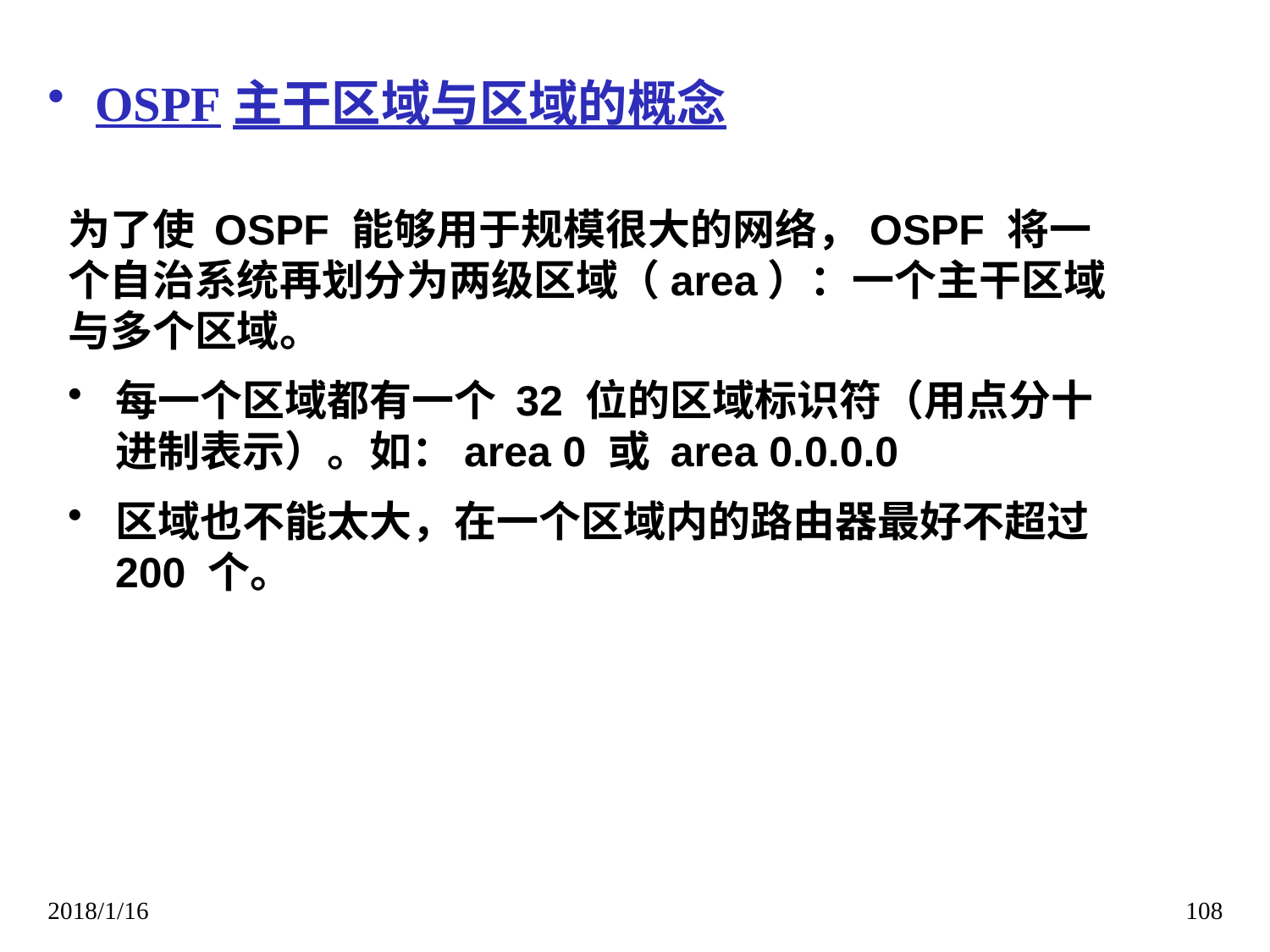

OSPF主干区域与区域的概念
为了使 OSPF 能够用于规模很大的网络，OSPF 将一个自治系统再划分为两级区域（area）：一个主干区域与多个区域。
每一个区域都有一个 32 位的区域标识符（用点分十进制表示）。如：area 0 或 area 0.0.0.0
区域也不能太大，在一个区域内的路由器最好不超过 200 个。
2018/1/16
108